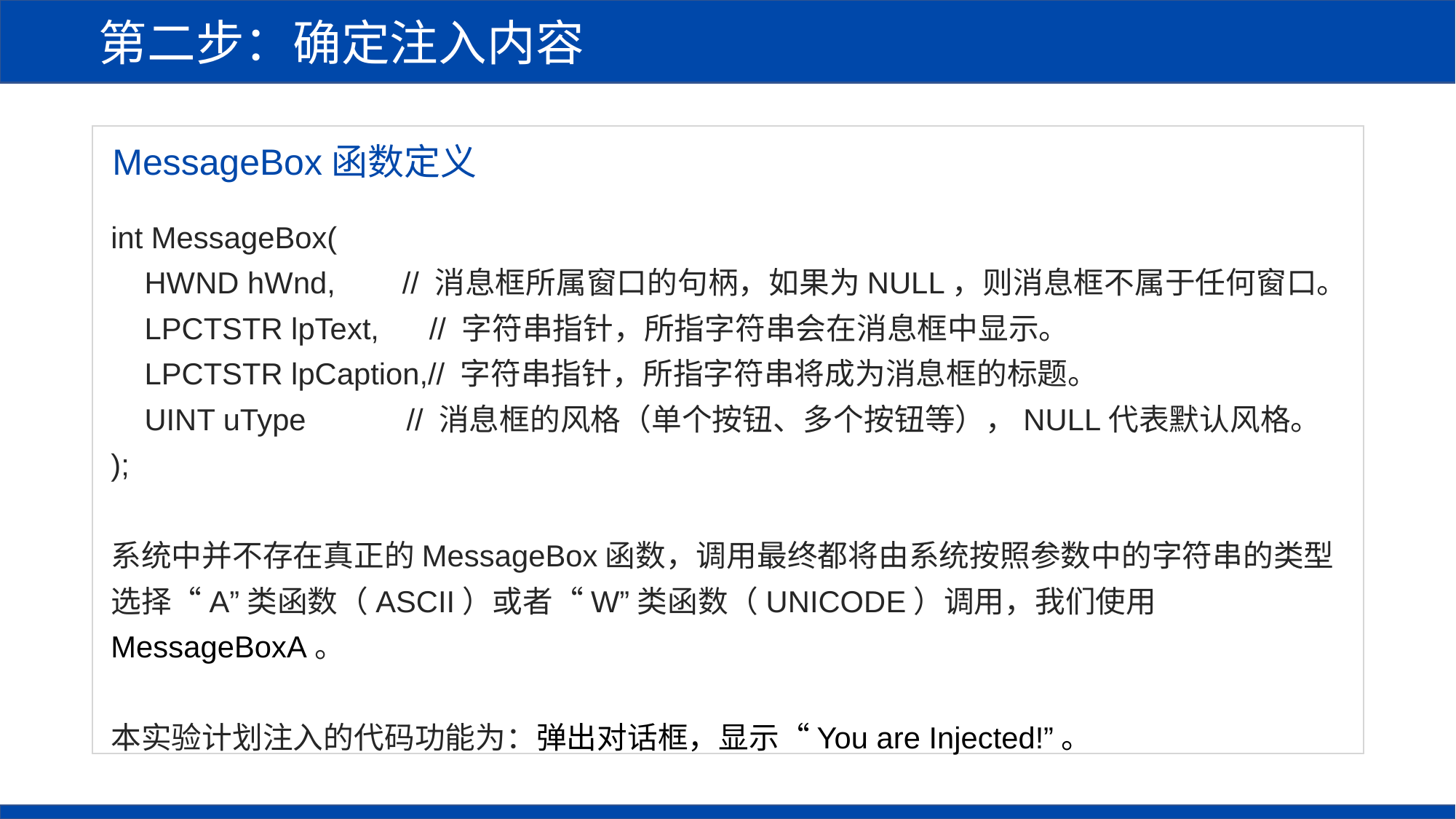

第二步：确定注入内容

MessageBox函数定义
int MessageBox(
    HWND hWnd,        // 消息框所属窗口的句柄，如果为NULL，则消息框不属于任何窗口。
    LPCTSTR lpText,      // 字符串指针，所指字符串会在消息框中显示。
    LPCTSTR lpCaption,// 字符串指针，所指字符串将成为消息框的标题。
    UINT uType            // 消息框的风格（单个按钮、多个按钮等），NULL代表默认风格。
);

系统中并不存在真正的MessageBox函数，调用最终都将由系统按照参数中的字符串的类型选择“A”类函数（ASCII）或者“W”类函数（UNICODE）调用，我们使用MessageBoxA。

本实验计划注入的代码功能为：弹出对话框，显示“You are Injected!”。